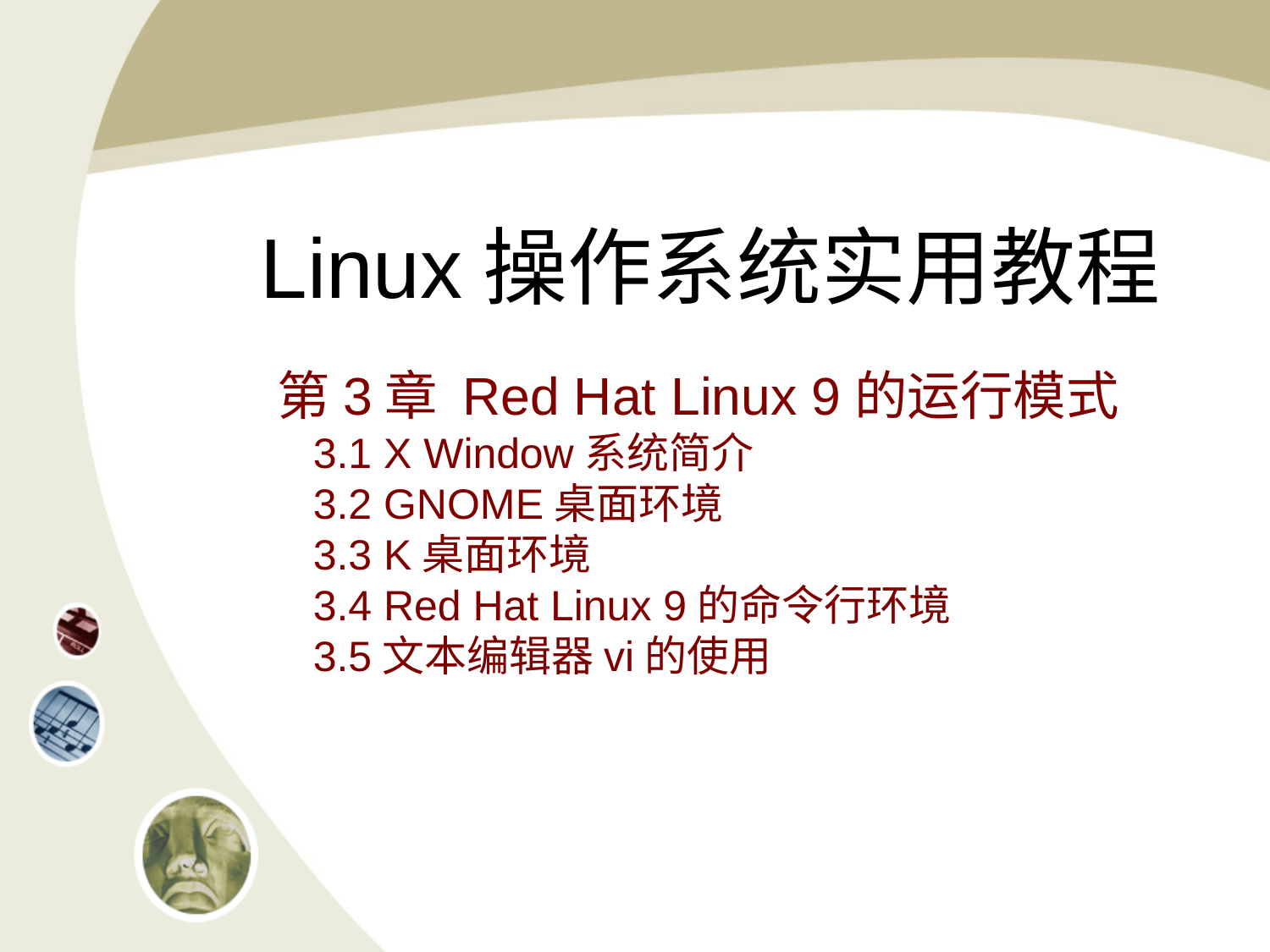

# Linux操作系统实用教程
第3章 Red Hat Linux 9的运行模式
   3.1 X Window系统简介
   3.2 GNOME桌面环境
   3.3 K桌面环境
   3.4 Red Hat Linux 9的命令行环境
   3.5文本编辑器vi的使用